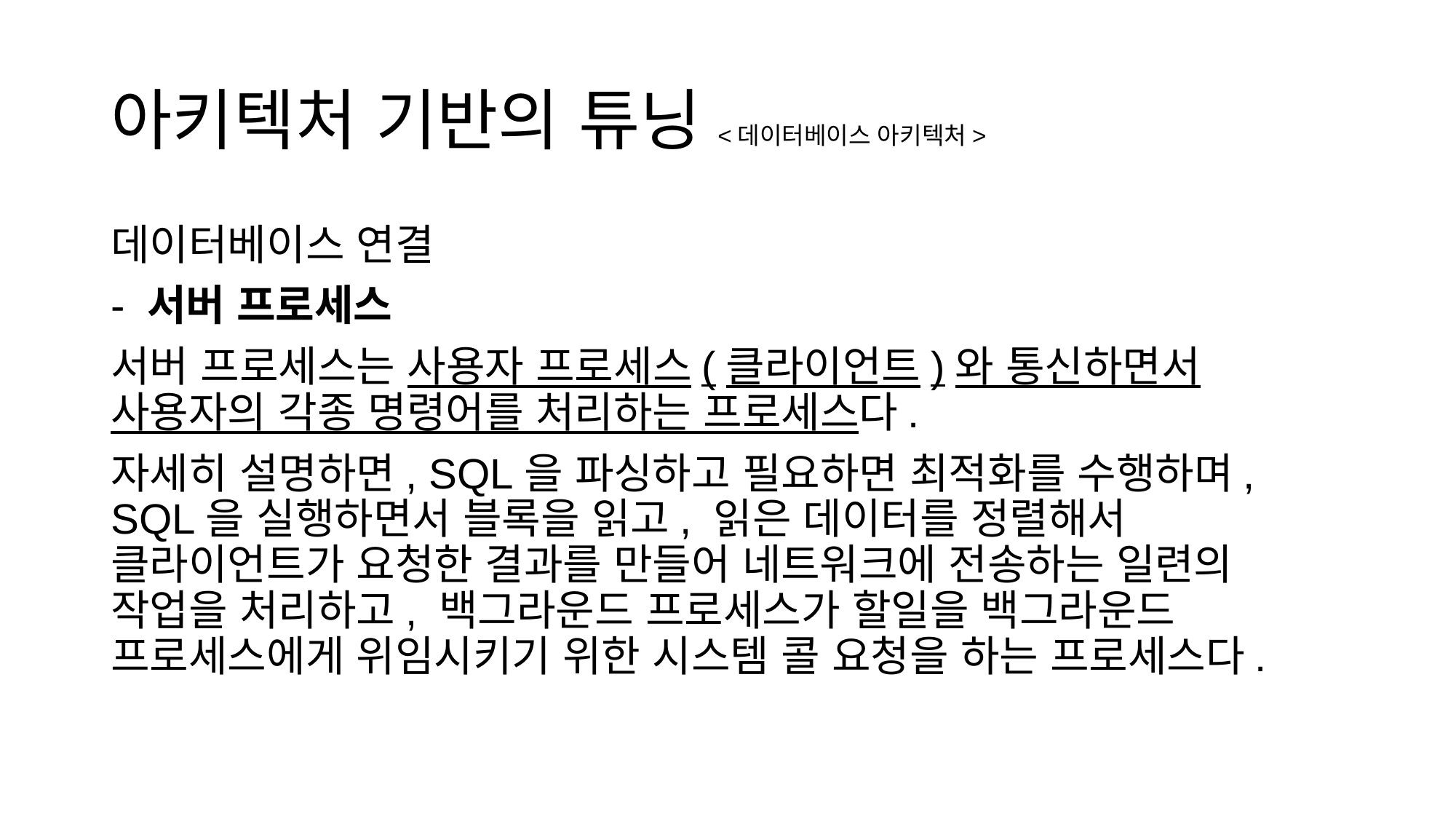

# 아키텍처 기반의 튜닝<데이터베이스 아키텍처>
데이터베이스 연결
- 서버 프로세스
서버 프로세스는 사용자 프로세스(클라이언트)와 통신하면서 사용자의 각종 명령어를 처리하는 프로세스다.
자세히 설명하면, SQL을 파싱하고 필요하면 최적화를 수행하며, SQL을 실행하면서 블록을 읽고, 읽은 데이터를 정렬해서 클라이언트가 요청한 결과를 만들어 네트워크에 전송하는 일련의 작업을 처리하고, 백그라운드 프로세스가 할일을 백그라운드 프로세스에게 위임시키기 위한 시스템 콜 요청을 하는 프로세스다.